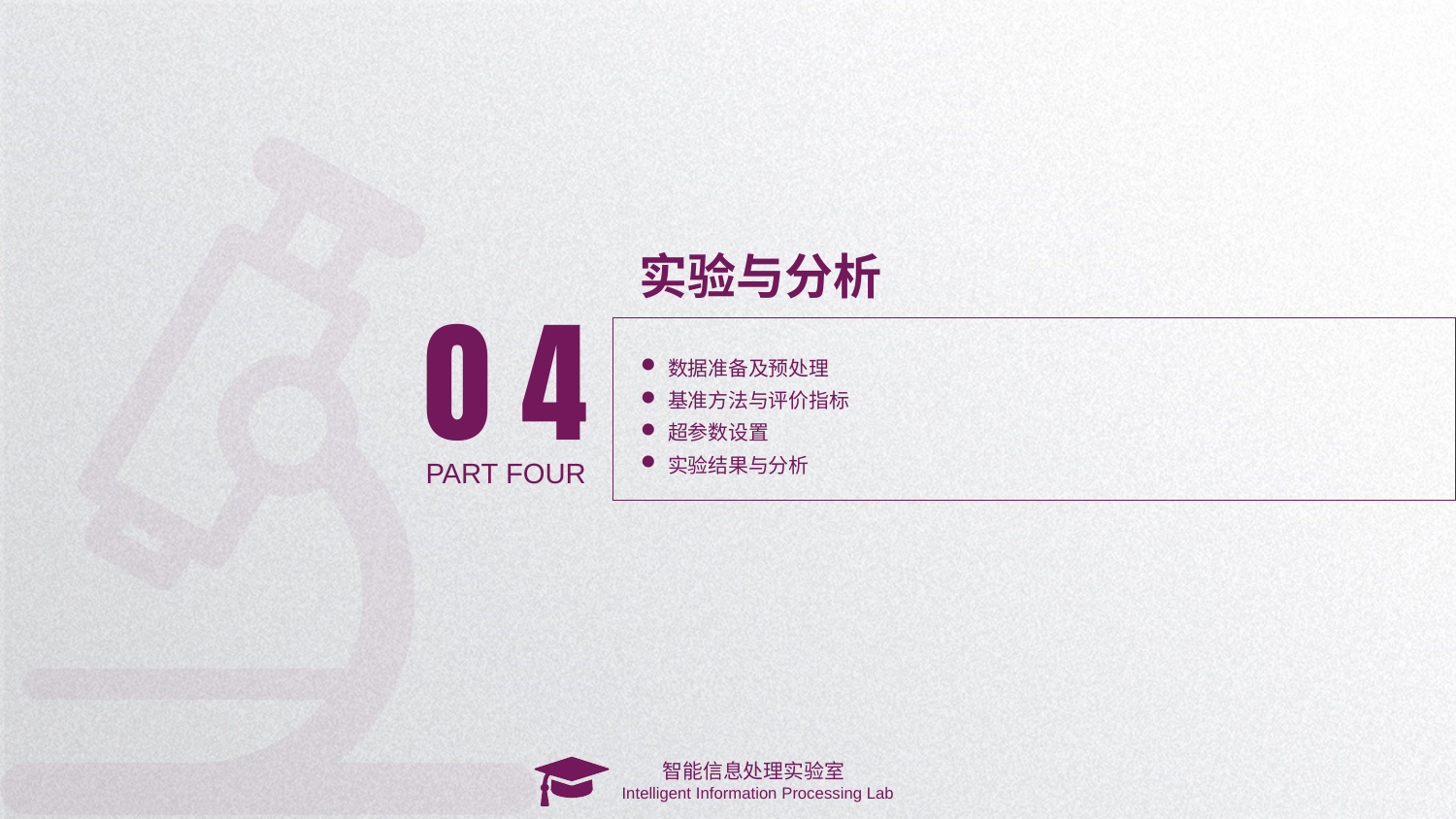

实验与分析
0 4

数据准备及预处理
基准方法与评价指标
超参数设置
实验结果与分析
PART FOUR